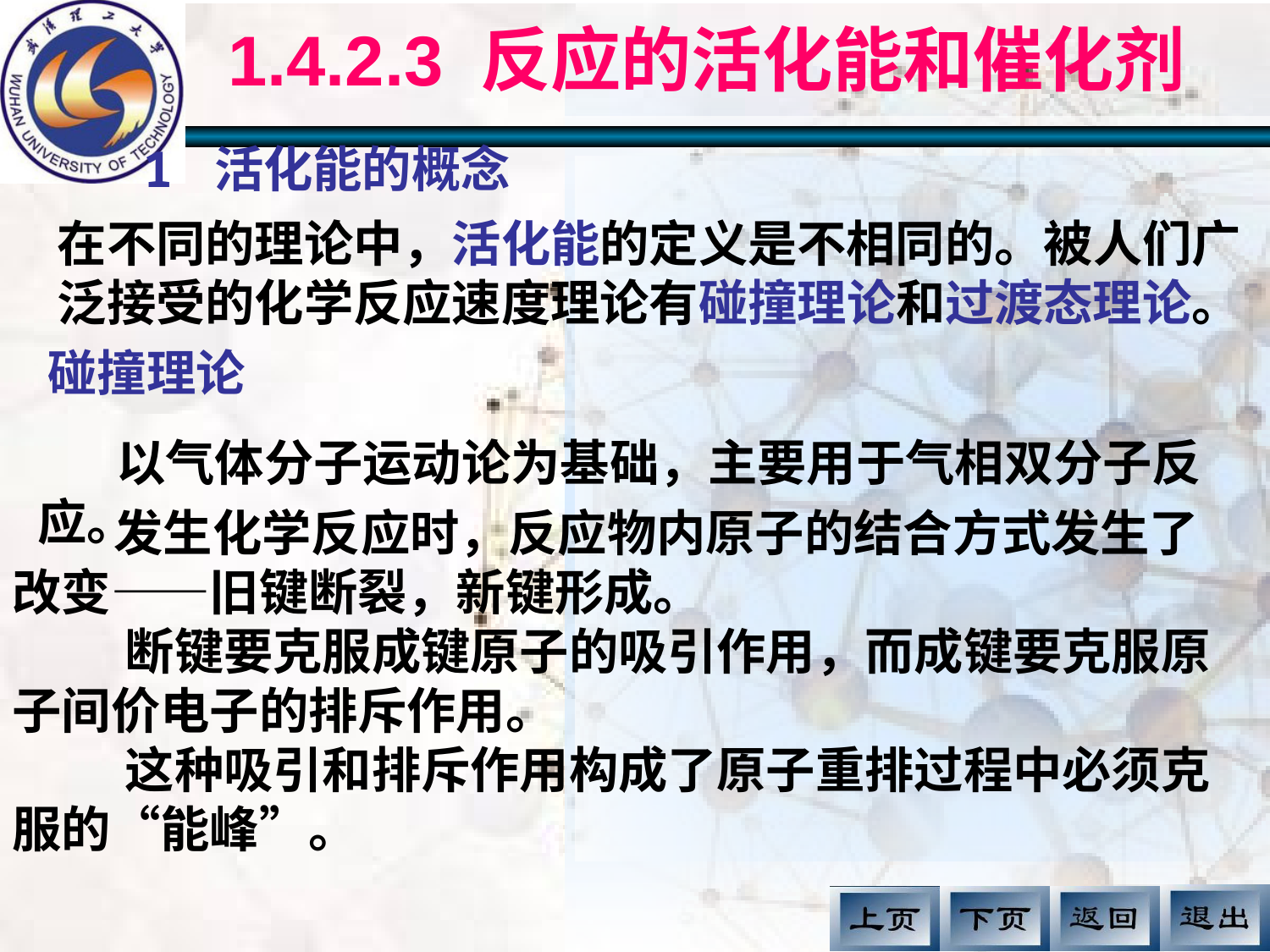

# 1.4.2.3 反应的活化能和催化剂
1 活化能的概念
在不同的理论中，活化能的定义是不相同的。被人们广泛接受的化学反应速度理论有碰撞理论和过渡态理论。
碰撞理论
      以气体分子运动论为基础，主要用于气相双分子反应。
        发生化学反应时，反应物内原子的结合方式发生了改变——旧键断裂，新键形成。
         断键要克服成键原子的吸引作用，而成键要克服原子间价电子的排斥作用。
         这种吸引和排斥作用构成了原子重排过程中必须克服的“能峰”。